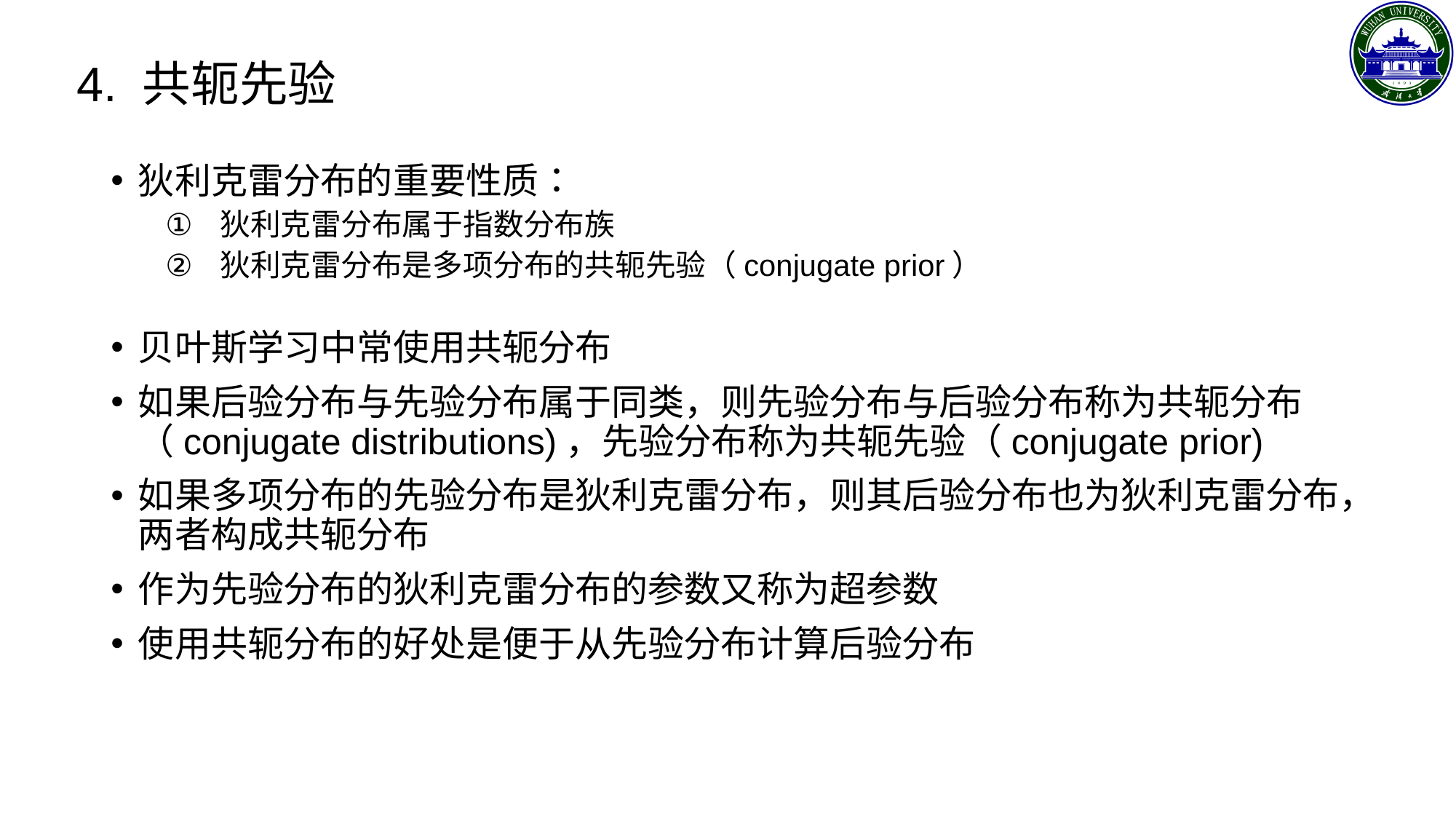

# 4. 共轭先验
狄利克雷分布的重要性质：
狄利克雷分布属于指数分布族
狄利克雷分布是多项分布的共轭先验（conjugate prior）

贝叶斯学习中常使用共轭分布
如果后验分布与先验分布属于同类，则先验分布与后验分布称为共轭分布（conjugate distributions)，先验分布称为共轭先验（conjugate prior)
如果多项分布的先验分布是狄利克雷分布，则其后验分布也为狄利克雷分布，两者构成共轭分布
作为先验分布的狄利克雷分布的参数又称为超参数
使用共轭分布的好处是便于从先验分布计算后验分布